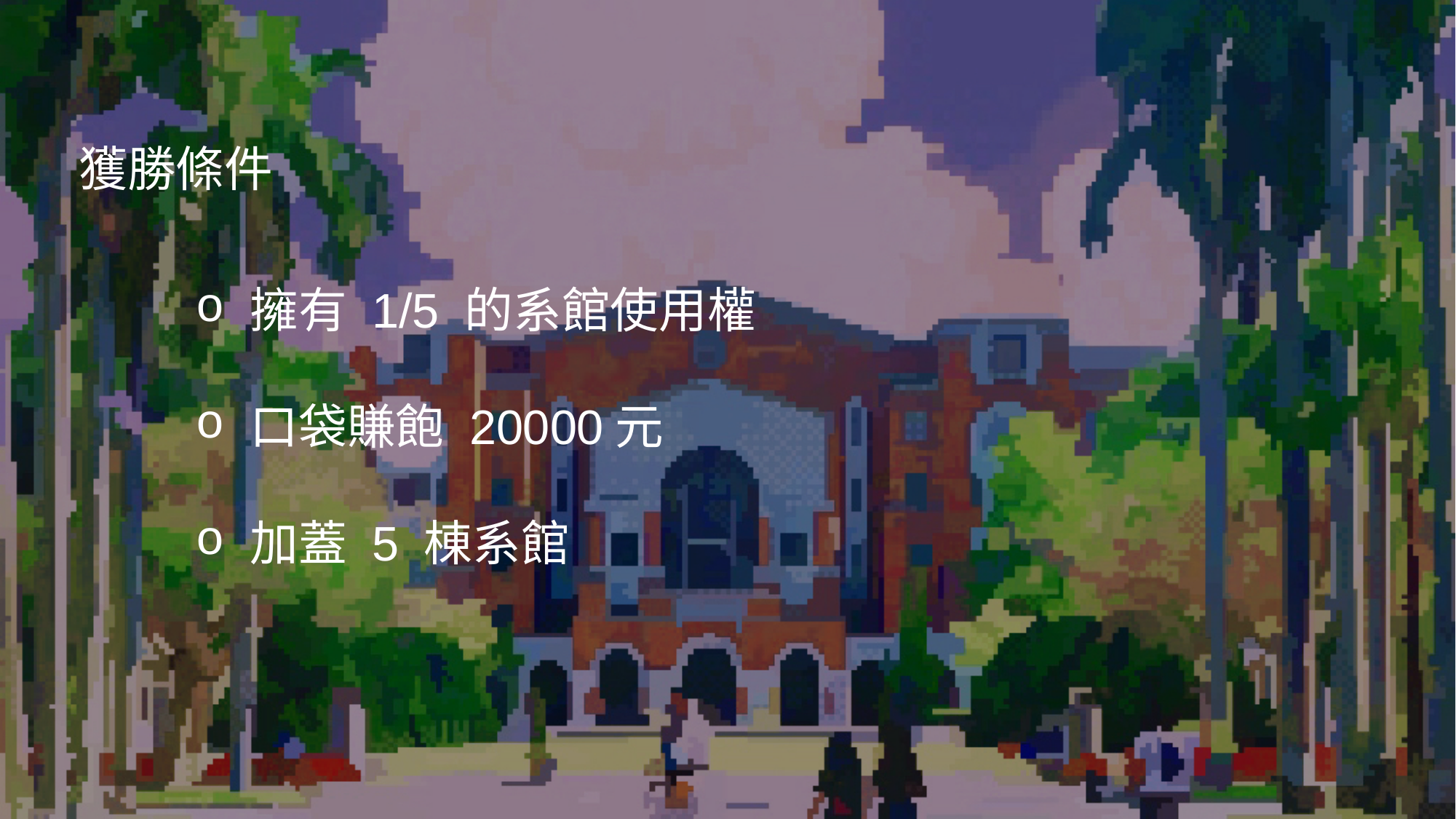

# 獲勝條件
擁有 1/5 的系館使用權
口袋賺飽 20000元
加蓋 5 棟系館